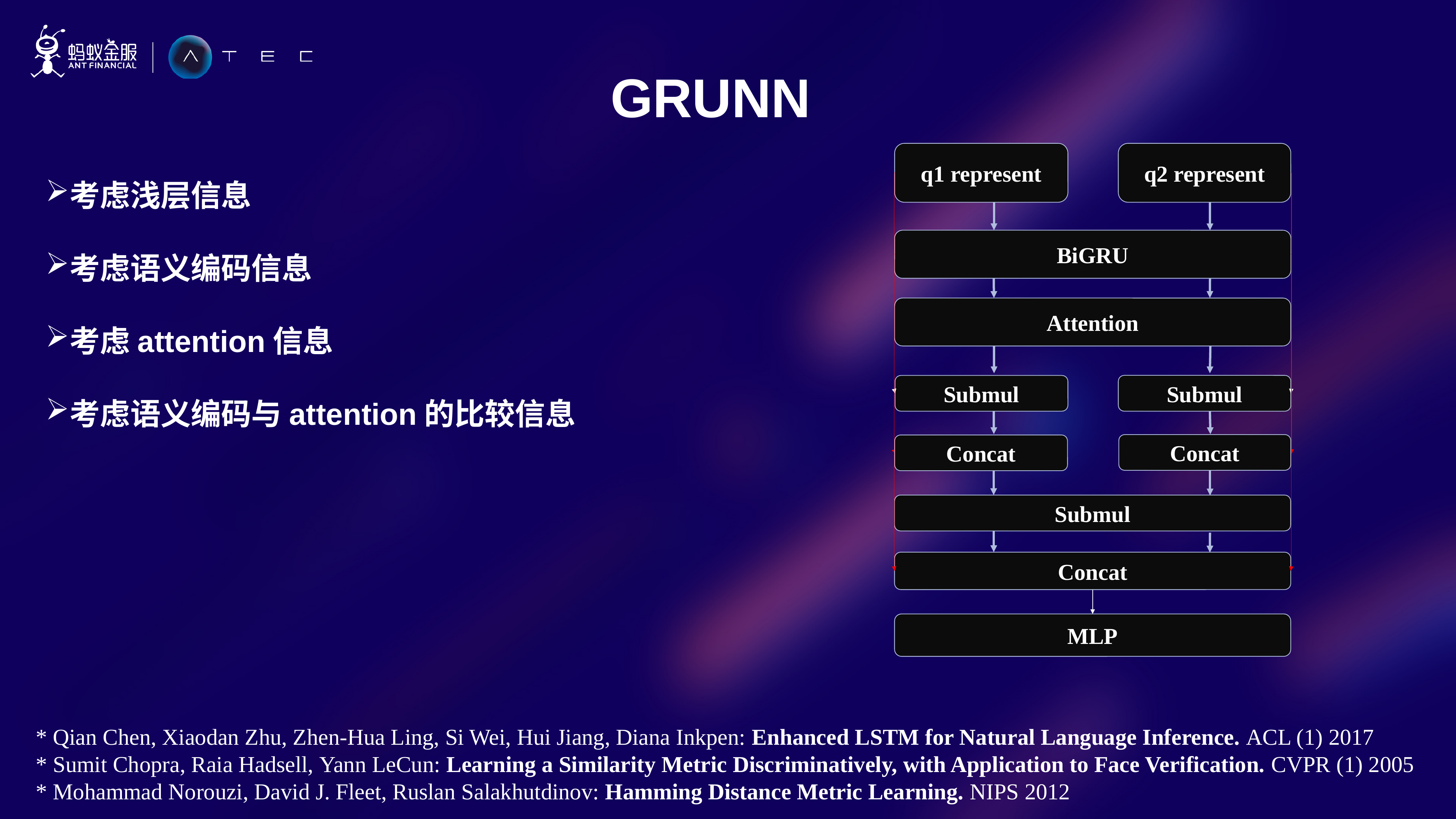

GRUNN

考虑浅层信息

考虑语义编码信息

考虑attention信息

考虑语义编码与attention的比较信息

q1 represent
q2 represent
BiGRU
Attention
Submul
Submul
Concat
Concat
Submul
Concat
MLP
* Qian Chen, Xiaodan Zhu, Zhen-Hua Ling, Si Wei, Hui Jiang, Diana Inkpen: Enhanced LSTM for Natural Language Inference. ACL (1) 2017
* Sumit Chopra, Raia Hadsell, Yann LeCun: Learning a Similarity Metric Discriminatively, with Application to Face Verification. CVPR (1) 2005
* Mohammad Norouzi, David J. Fleet, Ruslan Salakhutdinov: Hamming Distance Metric Learning. NIPS 2012